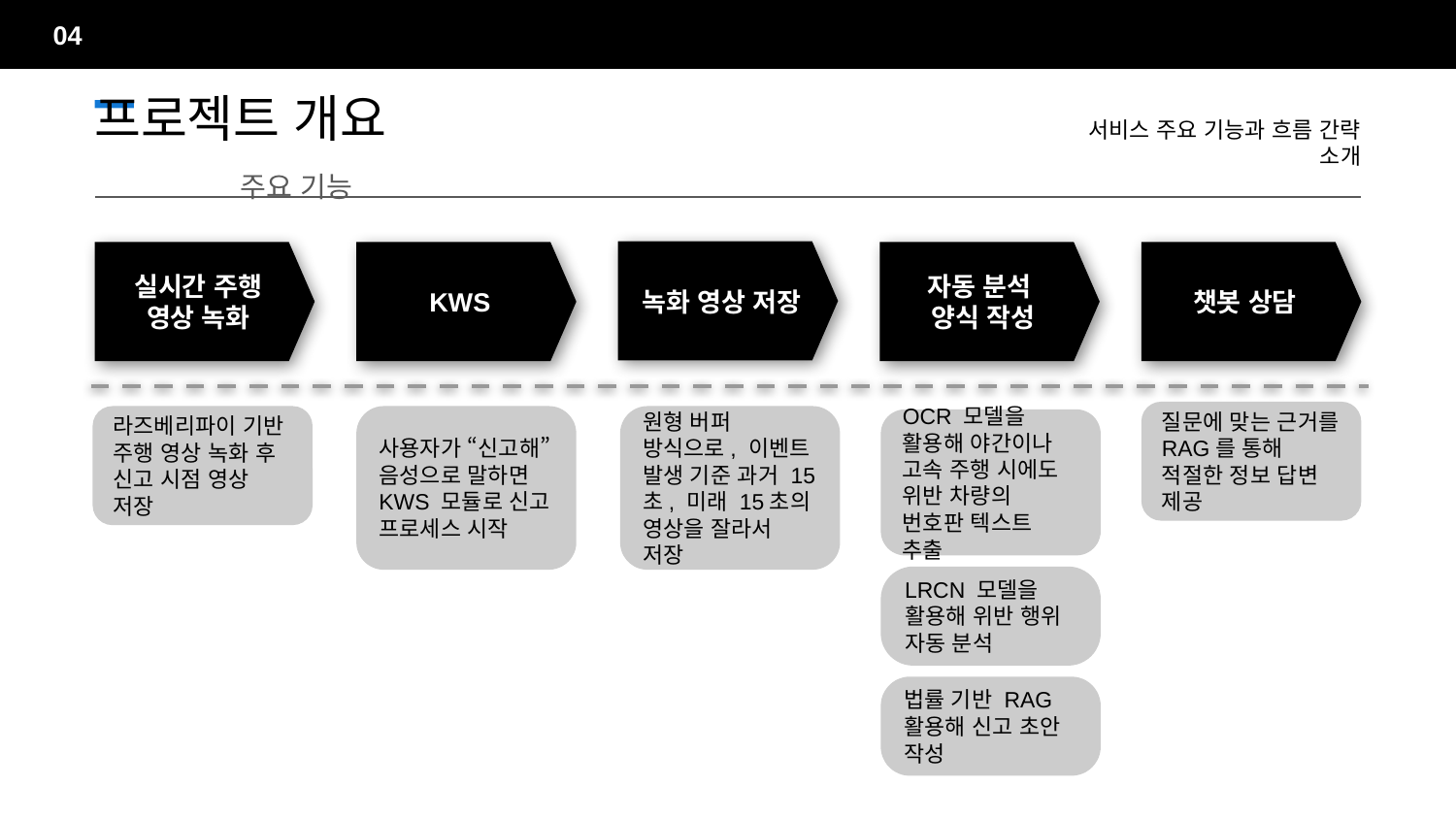

04

서비스 주요 기능과 흐름 간략 소개
프로젝트 개요		주요 기능
녹화 영상 저장
실시간 주행 영상 녹화
KWS
자동 분석
양식 작성
챗봇 상담
질문에 맞는 근거를 RAG를 통해 적절한 정보 답변 제공
라즈베리파이 기반 주행 영상 녹화 후 신고 시점 영상 저장
사용자가 “신고해” 음성으로 말하면 KWS 모듈로 신고 프로세스 시작
원형 버퍼 방식으로, 이벤트 발생 기준 과거 15초, 미래 15초의 영상을 잘라서 저장
OCR 모델을 활용해 야간이나 고속 주행 시에도 위반 차량의 번호판 텍스트 추출
LRCN 모델을 활용해 위반 행위 자동 분석
법률 기반 RAG 활용해 신고 초안 작성